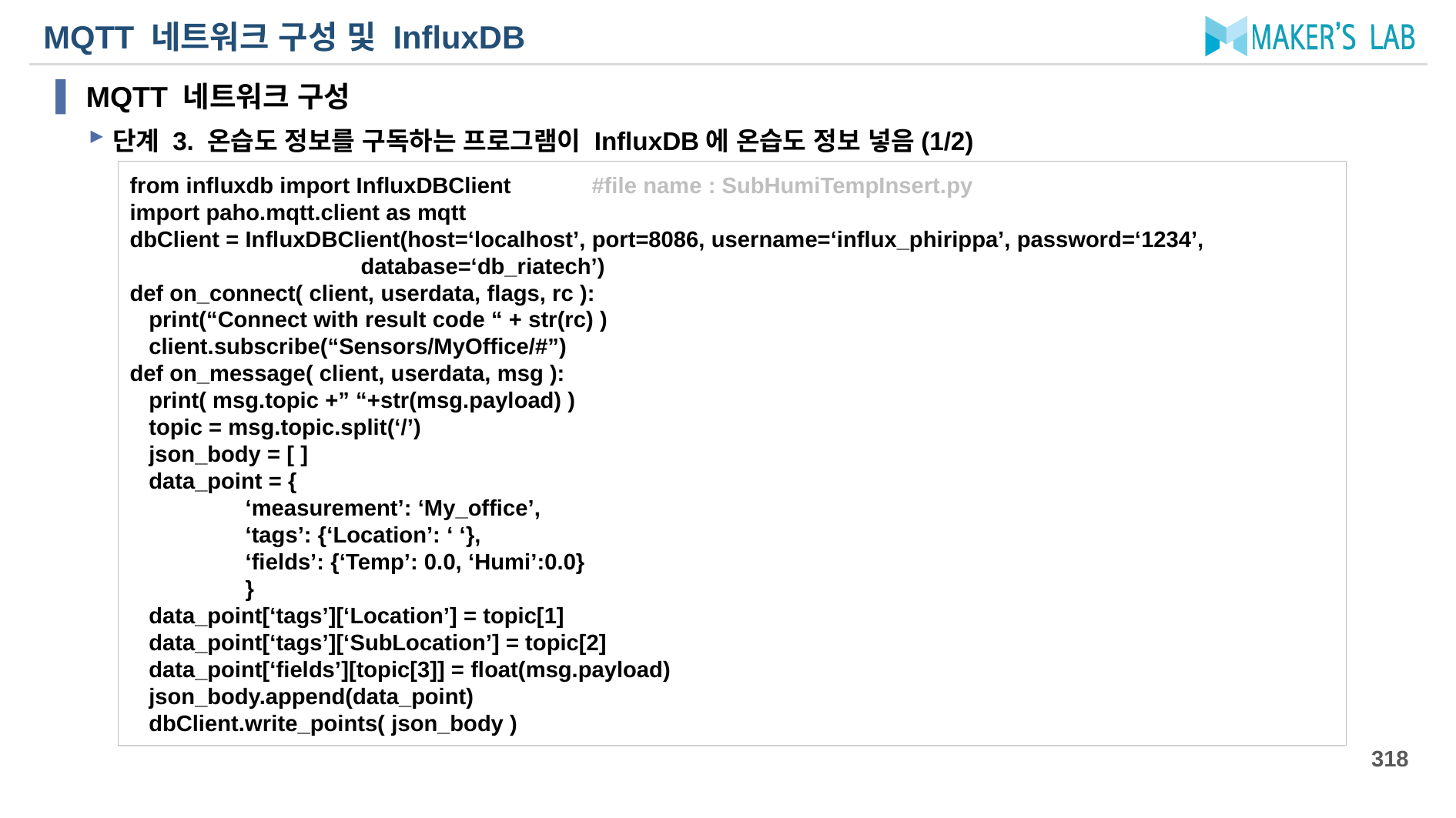

# MQTT 네트워크 구성 및 InfluxDB
MQTT 네트워크 구성
단계 3. 온습도 정보를 구독하는 프로그램이 InfluxDB에 온습도 정보 넣음(1/2)
from influxdb import InfluxDBClient	#file name : SubHumiTempInsert.py
import paho.mqtt.client as mqtt
dbClient = InfluxDBClient(host=‘localhost’, port=8086, username=‘influx_phirippa’, password=‘1234’,
		database=‘db_riatech’)
def on_connect( client, userdata, flags, rc ):
   print(“Connect with result code “ + str(rc) )
   client.subscribe(“Sensors/MyOffice/#”)
def on_message( client, userdata, msg ):
   print( msg.topic +” “+str(msg.payload) )
   topic = msg.topic.split(‘/’)
   json_body = [ ]
   data_point = {
	‘measurement’: ‘My_office’,
	‘tags’: {‘Location’: ‘ ‘},
	‘fields’: {‘Temp’: 0.0, ‘Humi’:0.0}
	}
   data_point[‘tags’][‘Location’] = topic[1]
   data_point[‘tags’][‘SubLocation’] = topic[2]
   data_point[‘fields’][topic[3]] = float(msg.payload)
   json_body.append(data_point)
   dbClient.write_points( json_body )
318